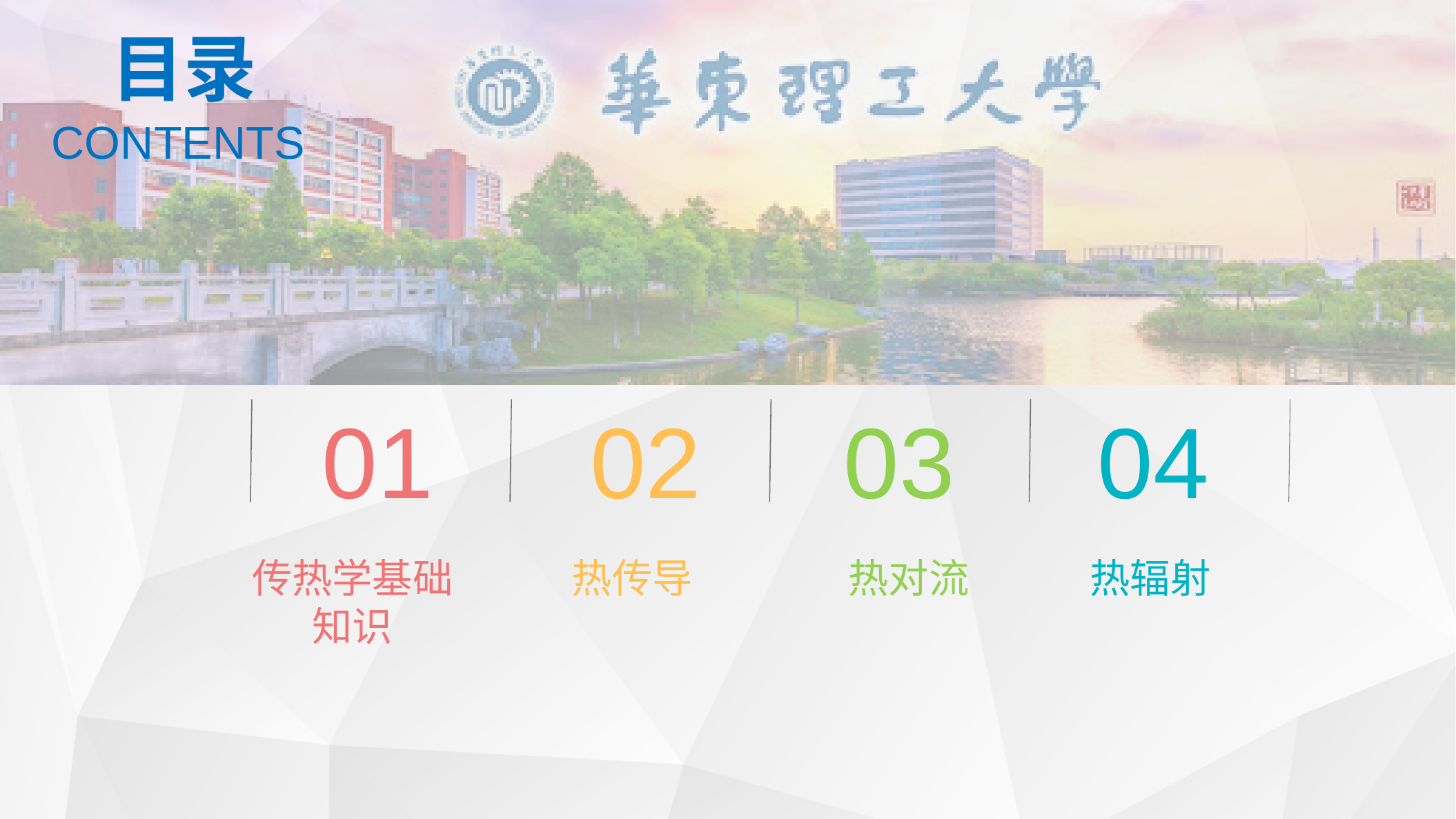

目录
CONTENTS
01
02
03
04
传热学基础知识
热对流
热传导
热辐射